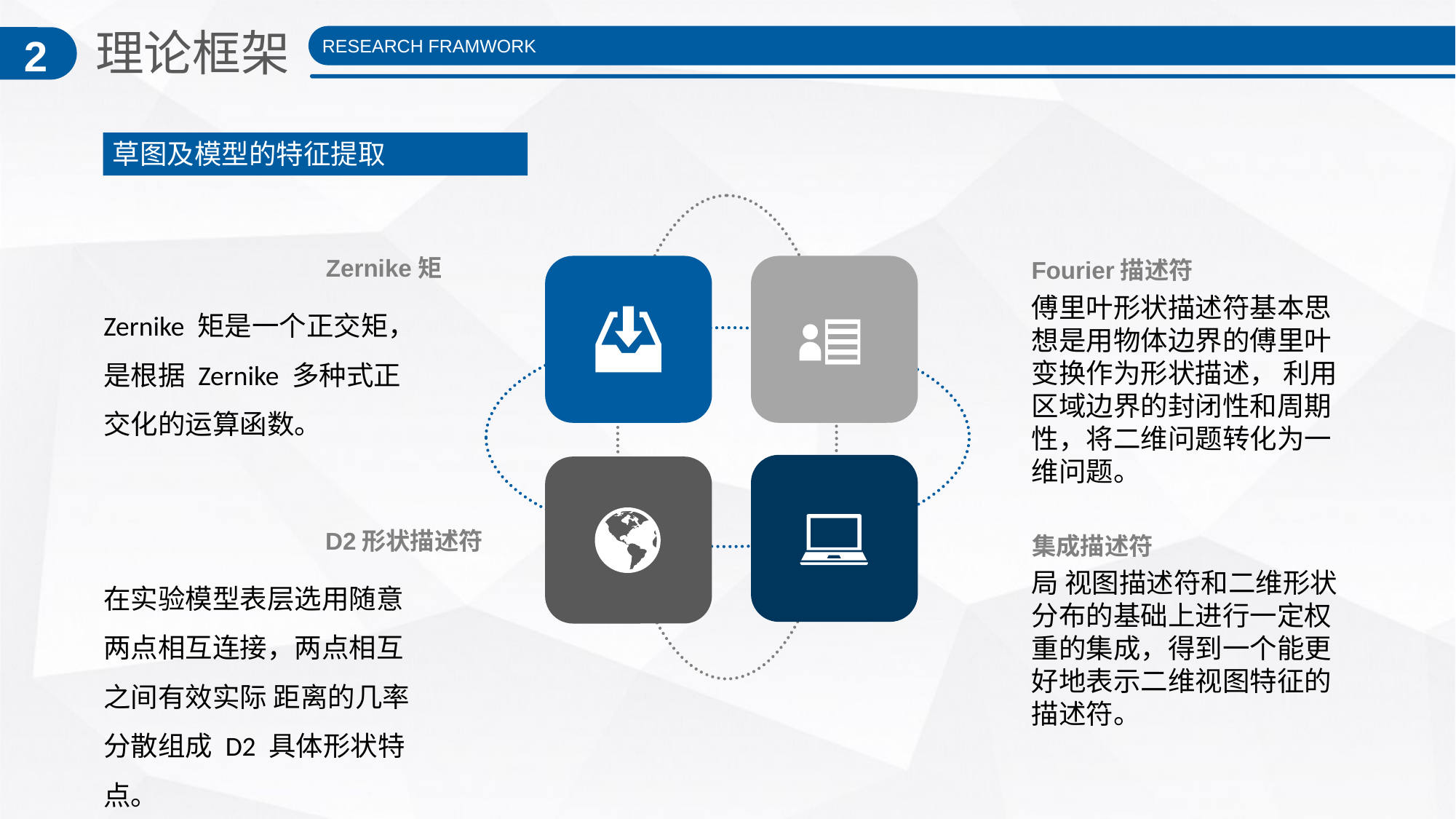

理论框架
2

RESEARCH FRAMWORK

草图及模型的特征提取

Zernike矩
Zernike 矩是一个正交矩，是根据 Zernike 多种式正交化的运算函数。

Fourier描述符
傅里叶形状描述符基本思想是用物体边界的傅里叶变换作为形状描述， 利用区域边界的封闭性和周期性，将二维问题转化为一维问题。

D2形状描述符
在实验模型表层选用随意两点相互连接，两点相互之间有效实际 距离的几率分散组成 D2 具体形状特点。

集成描述符
局 视图描述符和二维形状分布的基础上进行一定权重的集成，得到一个能更 好地表示二维视图特征的描述符。